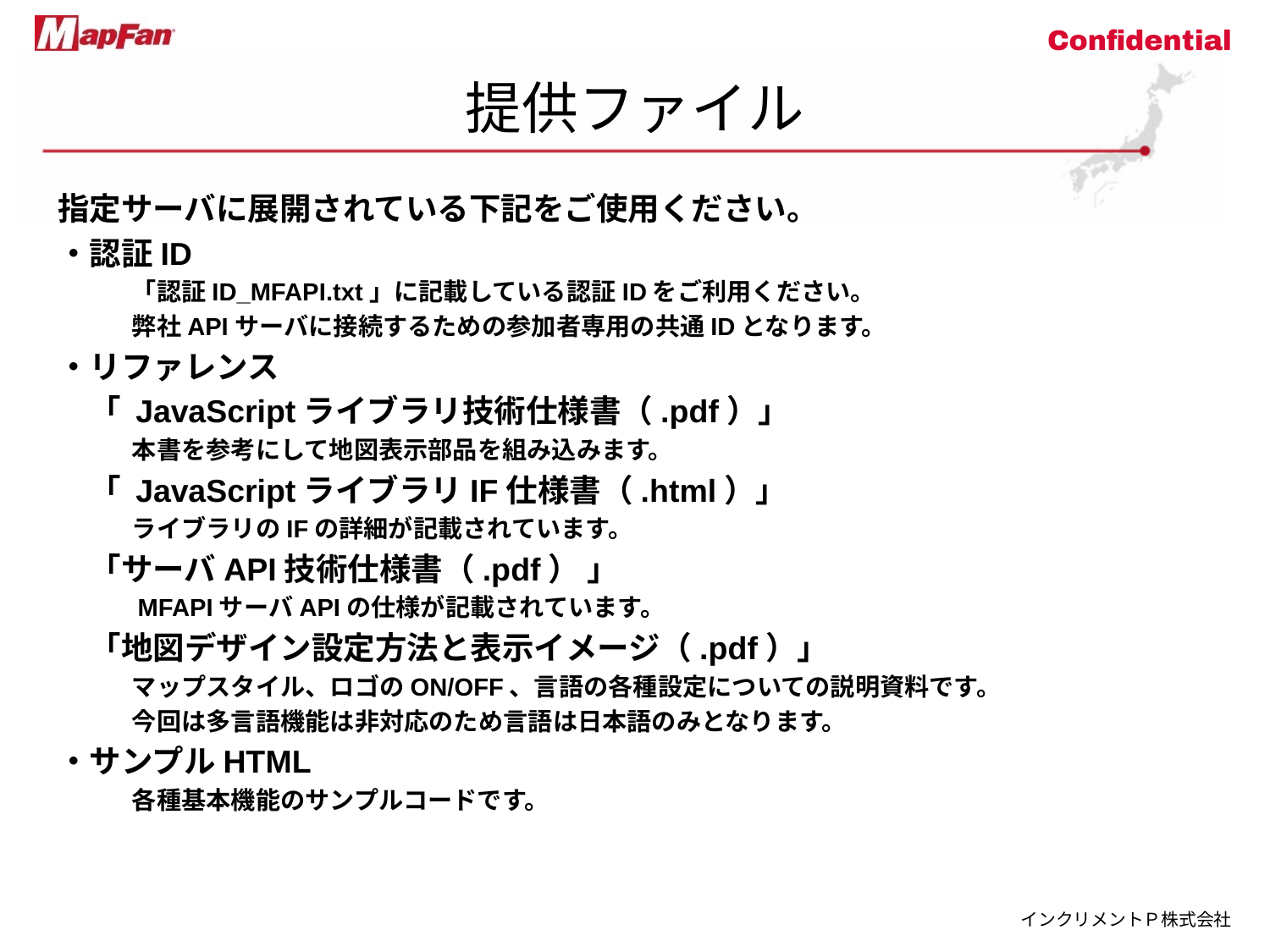

# 提供ファイル
指定サーバに展開されている下記をご使用ください。
・認証ID
　　　「認証ID_MFAPI.txt」に記載している認証IDをご利用ください。
　　　弊社APIサーバに接続するための参加者専用の共通IDとなります。
・リファレンス
　「 JavaScriptライブラリ技術仕様書（.pdf）」
　　　本書を参考にして地図表示部品を組み込みます。
　「 JavaScriptライブラリIF仕様書（.html）」
　　　ライブラリのIFの詳細が記載されています。
　「サーバAPI技術仕様書（.pdf） 」
　　　MFAPIサーバAPIの仕様が記載されています。
　「地図デザイン設定方法と表示イメージ（.pdf）」
　　　マップスタイル、ロゴのON/OFF、言語の各種設定についての説明資料です。
　　　今回は多言語機能は非対応のため言語は日本語のみとなります。
・サンプルHTML
　　　各種基本機能のサンプルコードです。